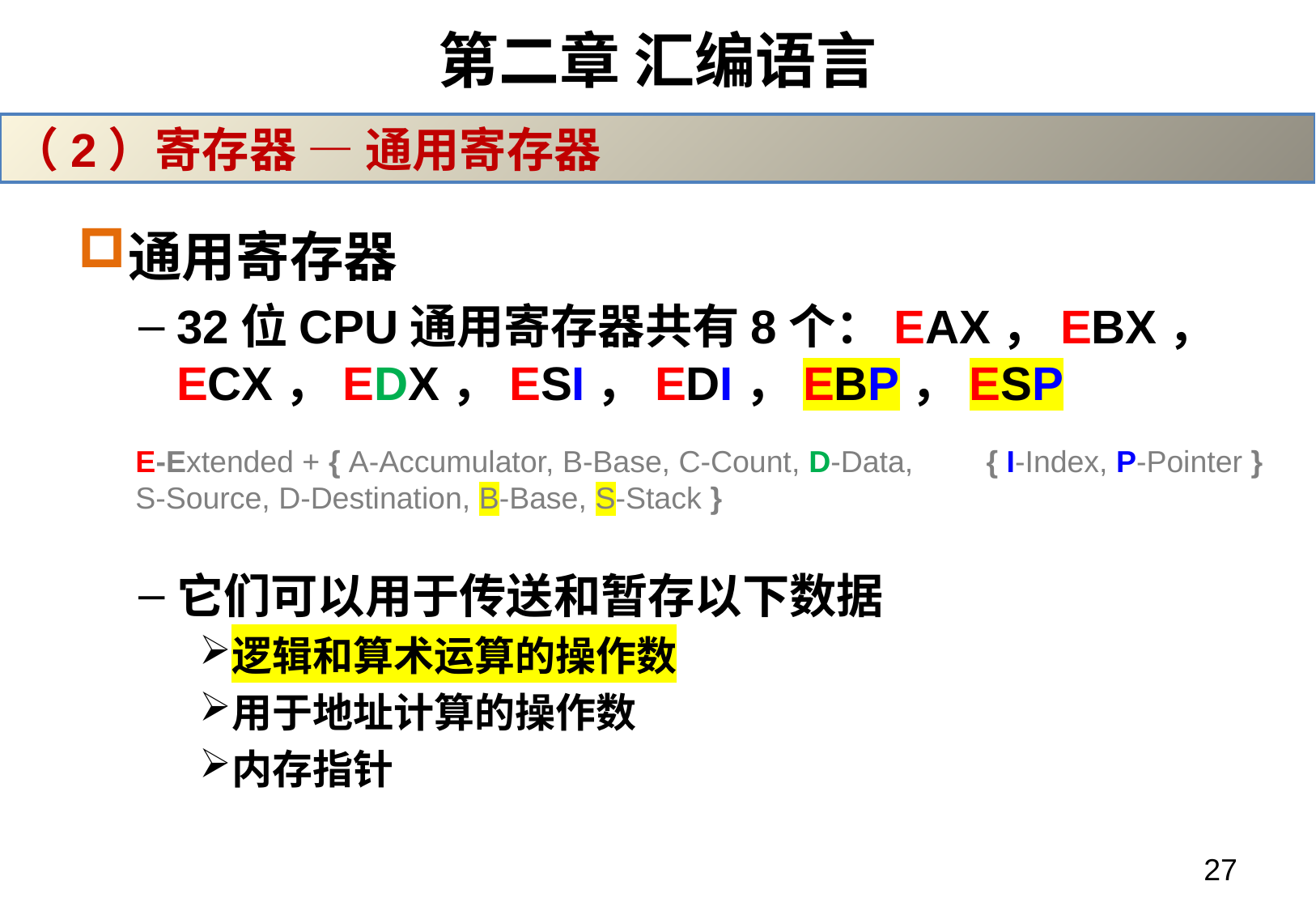

# 第二章 汇编语言
（2）寄存器 — 通用寄存器
通用寄存器
32位CPU通用寄存器共有8个：EAX，EBX，ECX，EDX，ESI，EDI，EBP，ESP

它们可以用于传送和暂存以下数据
逻辑和算术运算的操作数
用于地址计算的操作数
内存指针
E-Extended + { A-Accumulator, B-Base, C-Count, D-Data, S-Source, D-Destination, B-Base, S-Stack }
{ I-Index, P-Pointer }
27